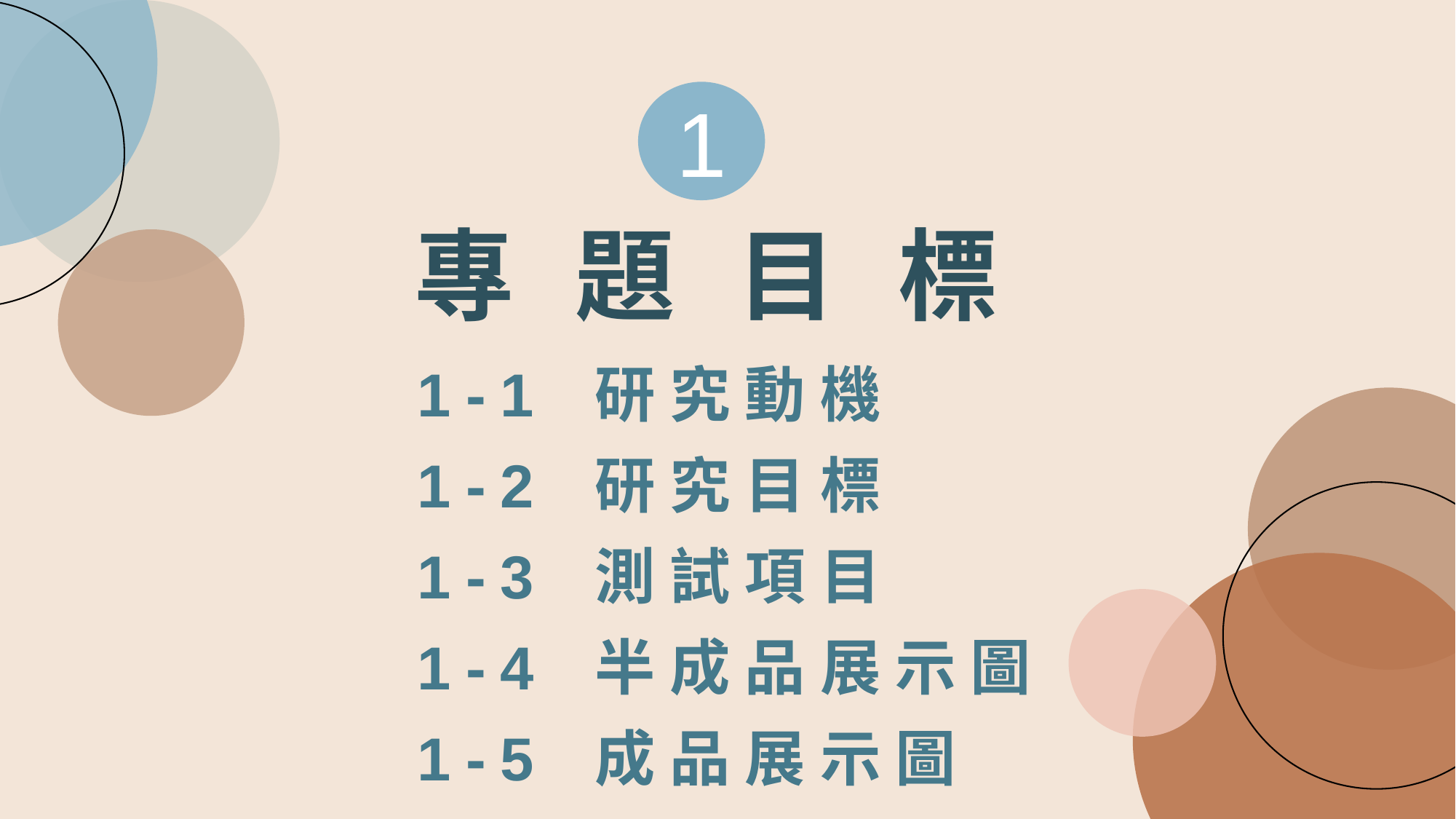

1
專 題 目 標

1-1 研究動機
1-2 研究目標
1-3 測試項目
1-4 半成品展示圖
1-5 成品展示圖